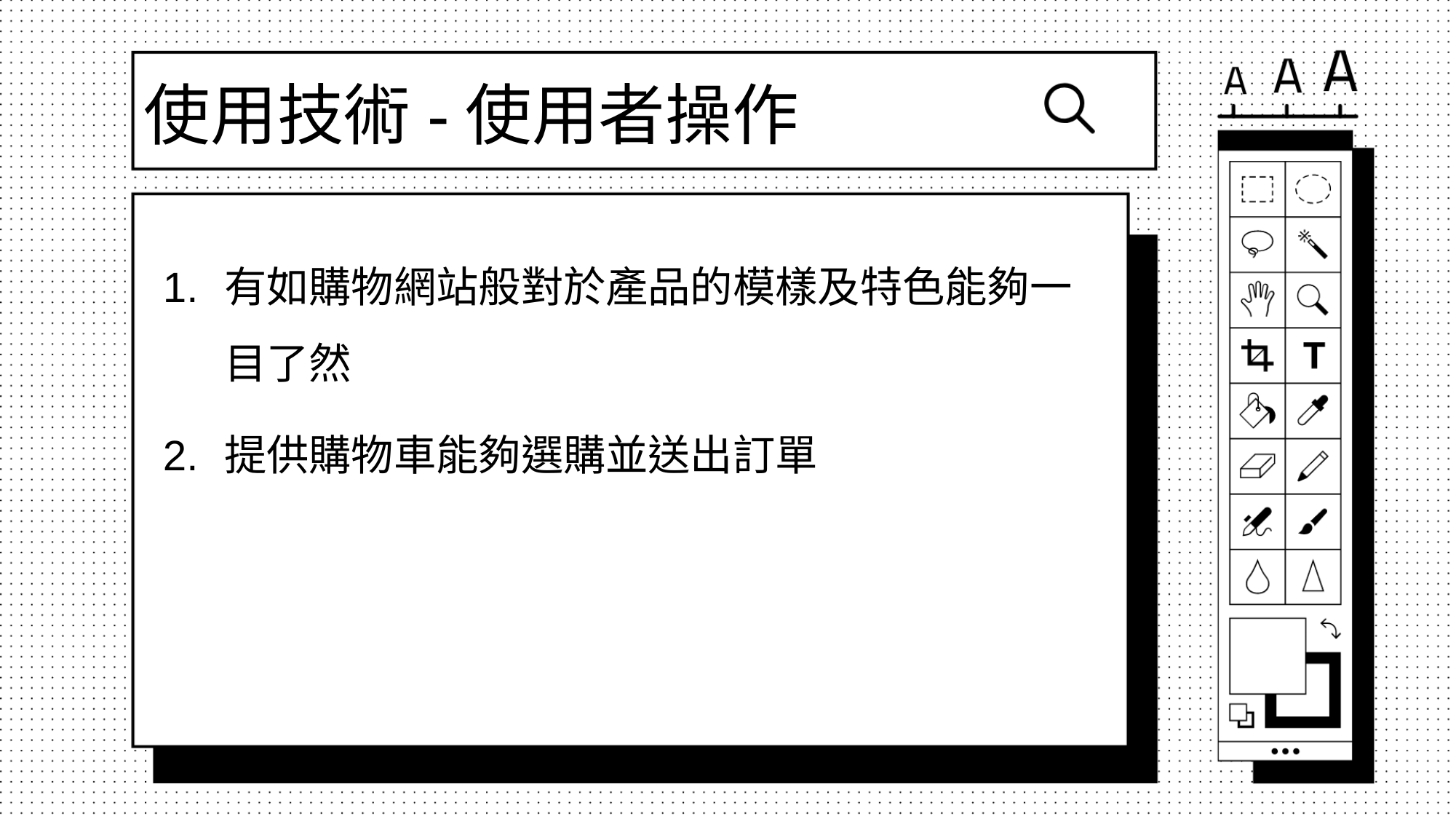

# 使用技術-使用者操作
有如購物網站般對於產品的模樣及特色能夠一目了然
提供購物車能夠選購並送出訂單